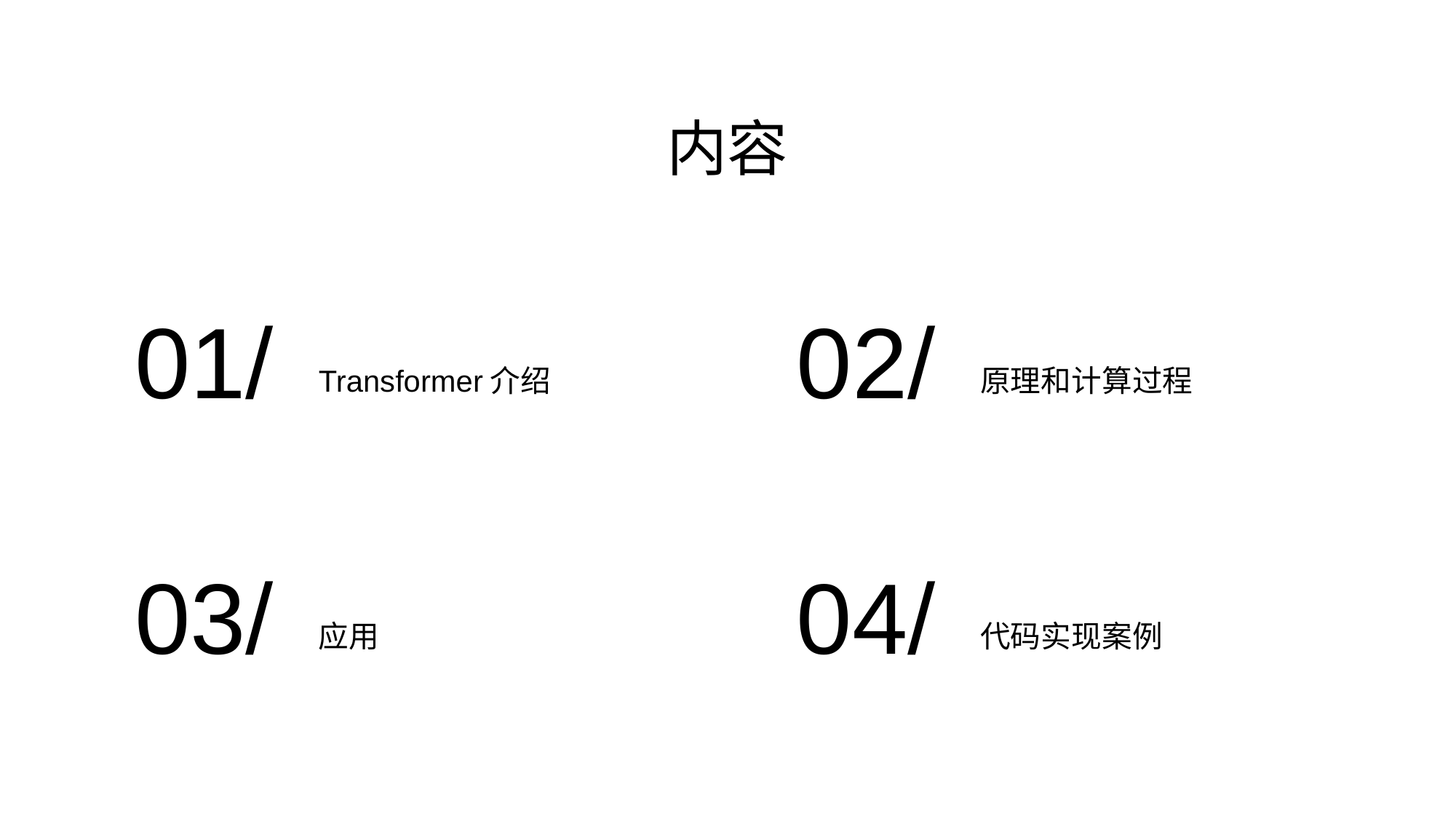

内容
01/
02/
Transformer介绍
原理和计算过程
03/
04/
应用
代码实现案例